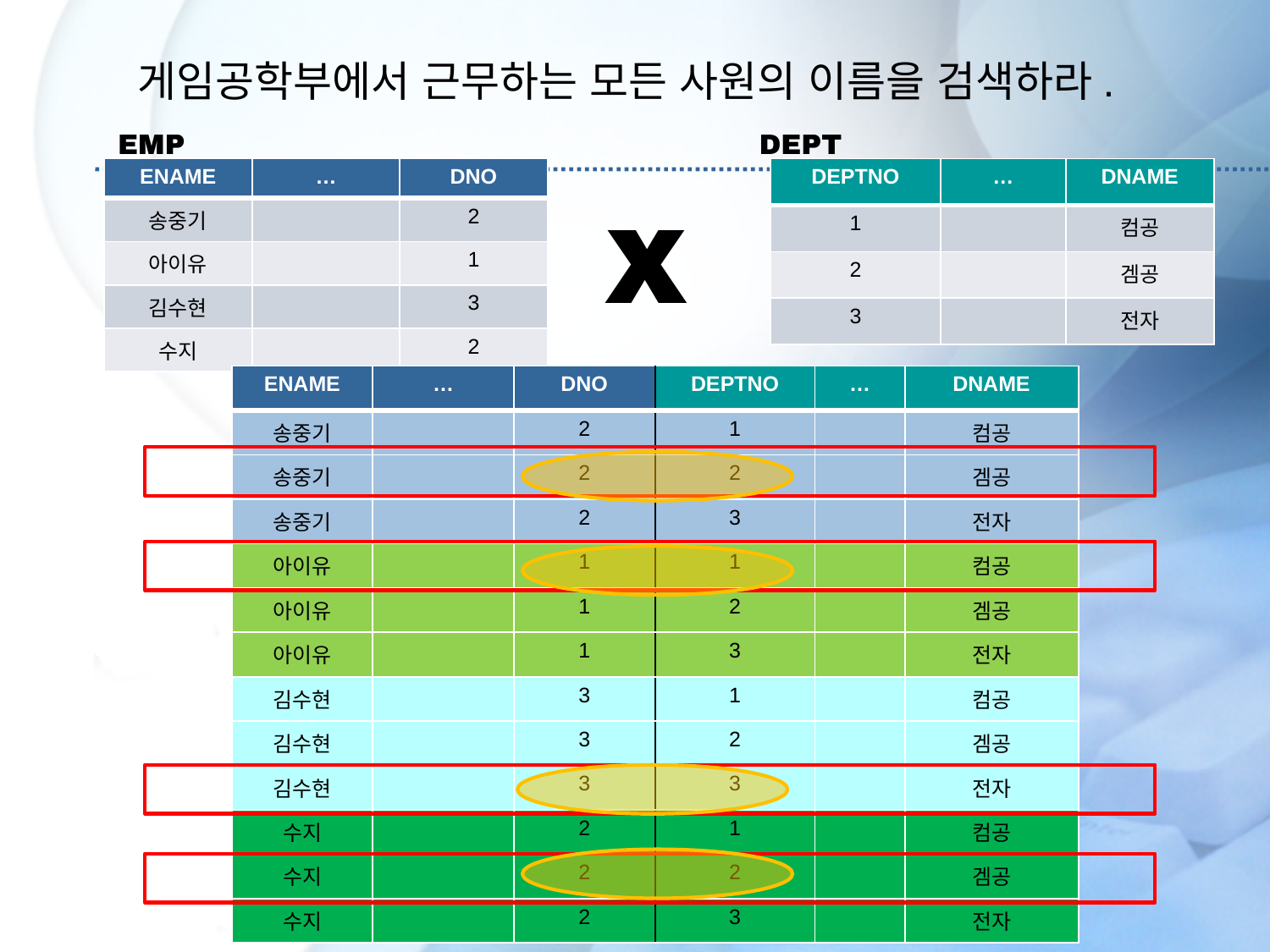

게임공학부에서 근무하는 모든 사원의 이름을 검색하라.
EMP
DEPT
| ENAME | … | DNO |
| --- | --- | --- |
| 송중기 |  | 2 |
| 아이유 |  | 1 |
| 김수현 |  | 3 |
| 수지 |  | 2 |
| DEPTNO | … | DNAME |
| --- | --- | --- |
| 1 |  | 컴공 |
| 2 |  | 겜공 |
| 3 |  | 전자 |
X
| ENAME | … | DNO | DEPTNO | … | DNAME |
| --- | --- | --- | --- | --- | --- |
| 송중기 |  | 2 | 1 |  | 컴공 |
| 송중기 |  | 2 | 2 |  | 겜공 |
| 송중기 |  | 2 | 3 |  | 전자 |
| 아이유 |  | 1 | 1 |  | 컴공 |
| 아이유 |  | 1 | 2 |  | 겜공 |
| 아이유 |  | 1 | 3 |  | 전자 |
| 김수현 |  | 3 | 1 |  | 컴공 |
| 김수현 |  | 3 | 2 |  | 겜공 |
| 김수현 |  | 3 | 3 |  | 전자 |
| 수지 |  | 2 | 1 |  | 컴공 |
| 수지 |  | 2 | 2 |  | 겜공 |
| 수지 |  | 2 | 3 |  | 전자 |